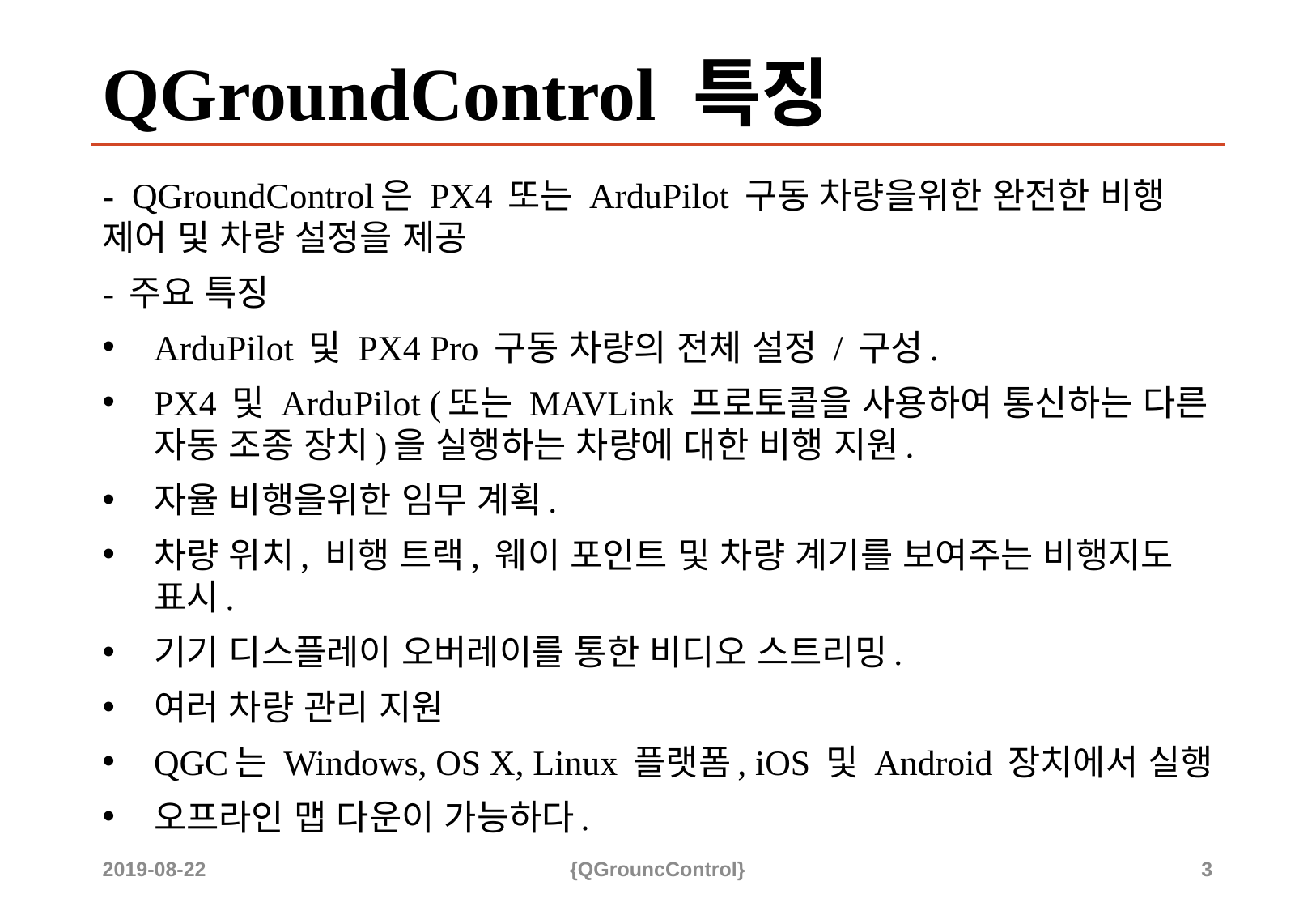

# QGroundControl 특징
-  QGroundControl은 PX4 또는 ArduPilot 구동 차량을위한 완전한 비행 제어 및 차량 설정을 제공
- 주요 특징
ArduPilot 및 PX4 Pro 구동 차량의 전체 설정 / 구성.
PX4 및 ArduPilot (또는 MAVLink 프로토콜을 사용하여 통신하는 다른 자동 조종 장치)을 실행하는 차량에 대한 비행 지원.
자율 비행을위한 임무 계획.
차량 위치, 비행 트랙, 웨이 포인트 및 차량 계기를 보여주는 비행지도 표시.
기기 디스플레이 오버레이를 통한 비디오 스트리밍.
여러 차량 관리 지원
QGC는 Windows, OS X, Linux 플랫폼, iOS 및 Android 장치에서 실행
오프라인 맵 다운이 가능하다.
2019-08-22
{QGrouncControl}
3